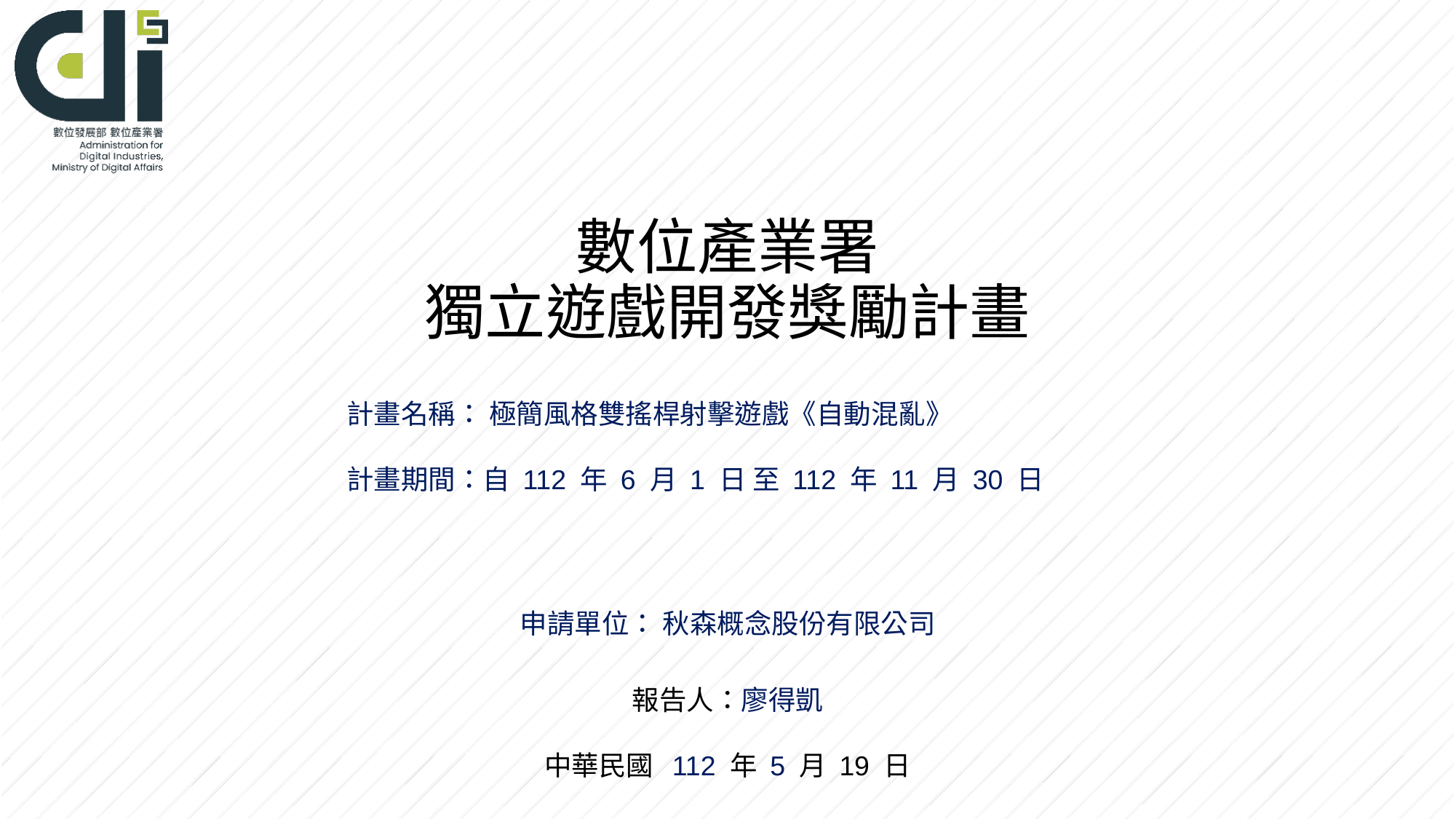

# 數位產業署 獨立遊戲開發獎勵計畫
計畫名稱： 極簡風格雙搖桿射擊遊戲《自動混亂》

計畫期間：自 112 年 6 月 1 日 至 112 年 11 月 30 日

申請單位： 秋森概念股份有限公司

報告人：廖得凱

中華民國  112 年 5 月 19 日